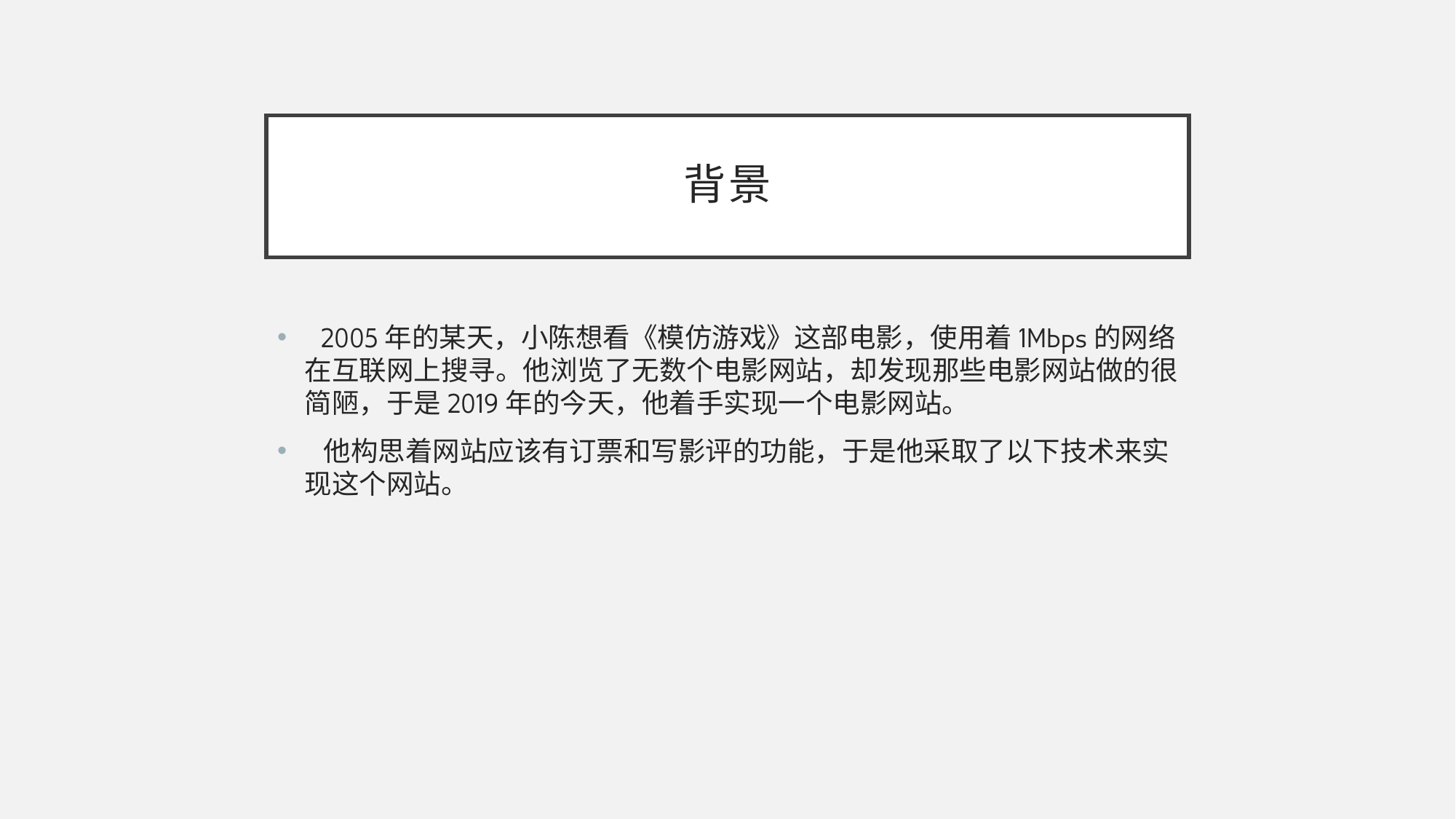

# 背景
  2005年的某天，小陈想看《模仿游戏》这部电影，使用着1Mbps的网络在互联网上搜寻。他浏览了无数个电影网站，却发现那些电影网站做的很简陋，于是2019年的今天，他着手实现一个电影网站。
  他构思着网站应该有订票和写影评的功能，于是他采取了以下技术来实现这个网站。